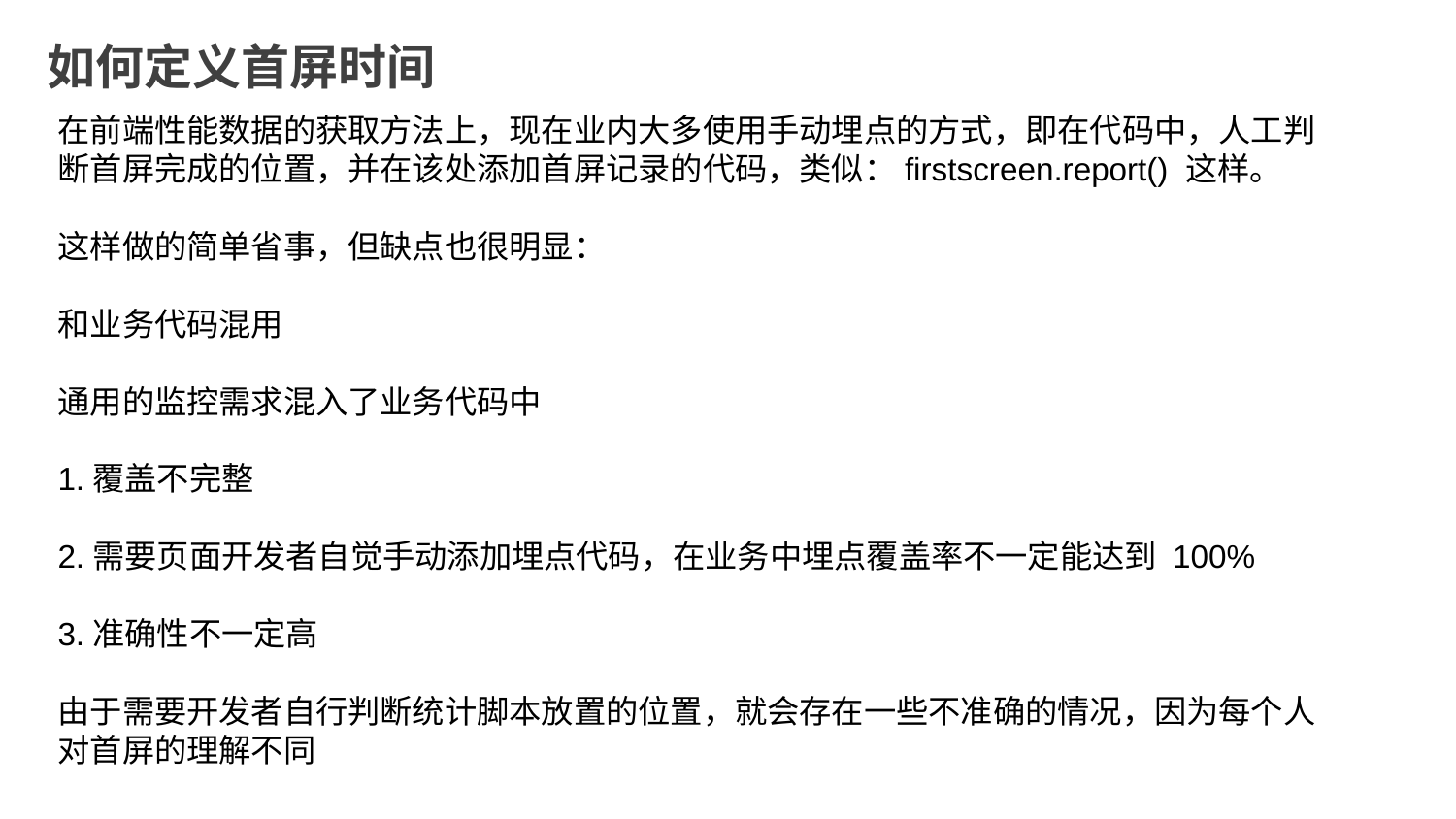

如何定义首屏时间
在前端性能数据的获取方法上，现在业内大多使用手动埋点的方式，即在代码中，人工判断首屏完成的位置，并在该处添加首屏记录的代码，类似：firstscreen.report() 这样。

这样做的简单省事，但缺点也很明显：

和业务代码混用

通用的监控需求混入了业务代码中

1.覆盖不完整

2.需要页面开发者自觉手动添加埋点代码，在业务中埋点覆盖率不一定能达到 100%

3.准确性不一定高

由于需要开发者自行判断统计脚本放置的位置，就会存在一些不准确的情况，因为每个人对首屏的理解不同